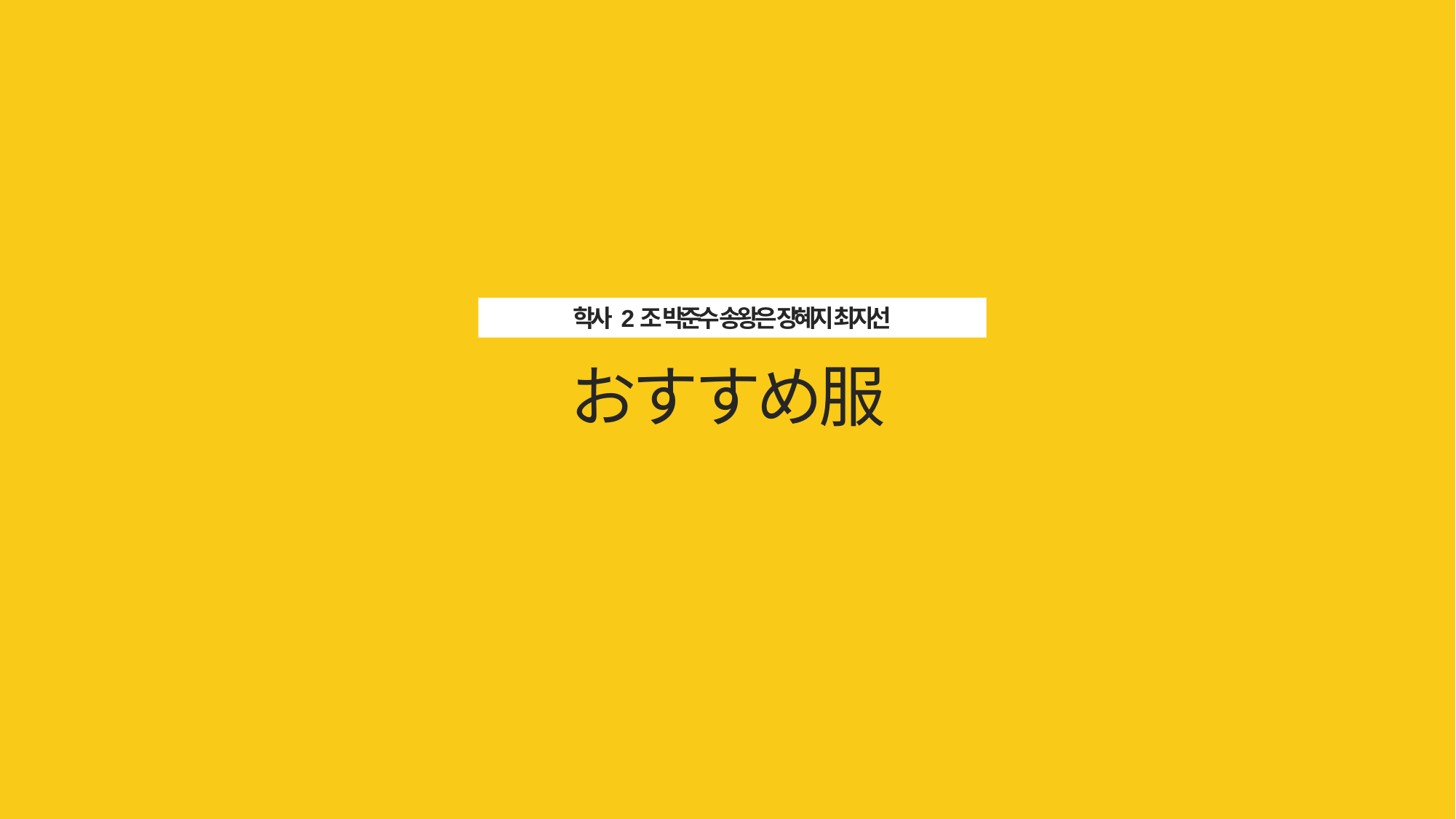

학사 2조  박준수  송왕은  장혜지  최지선
おすすめ服